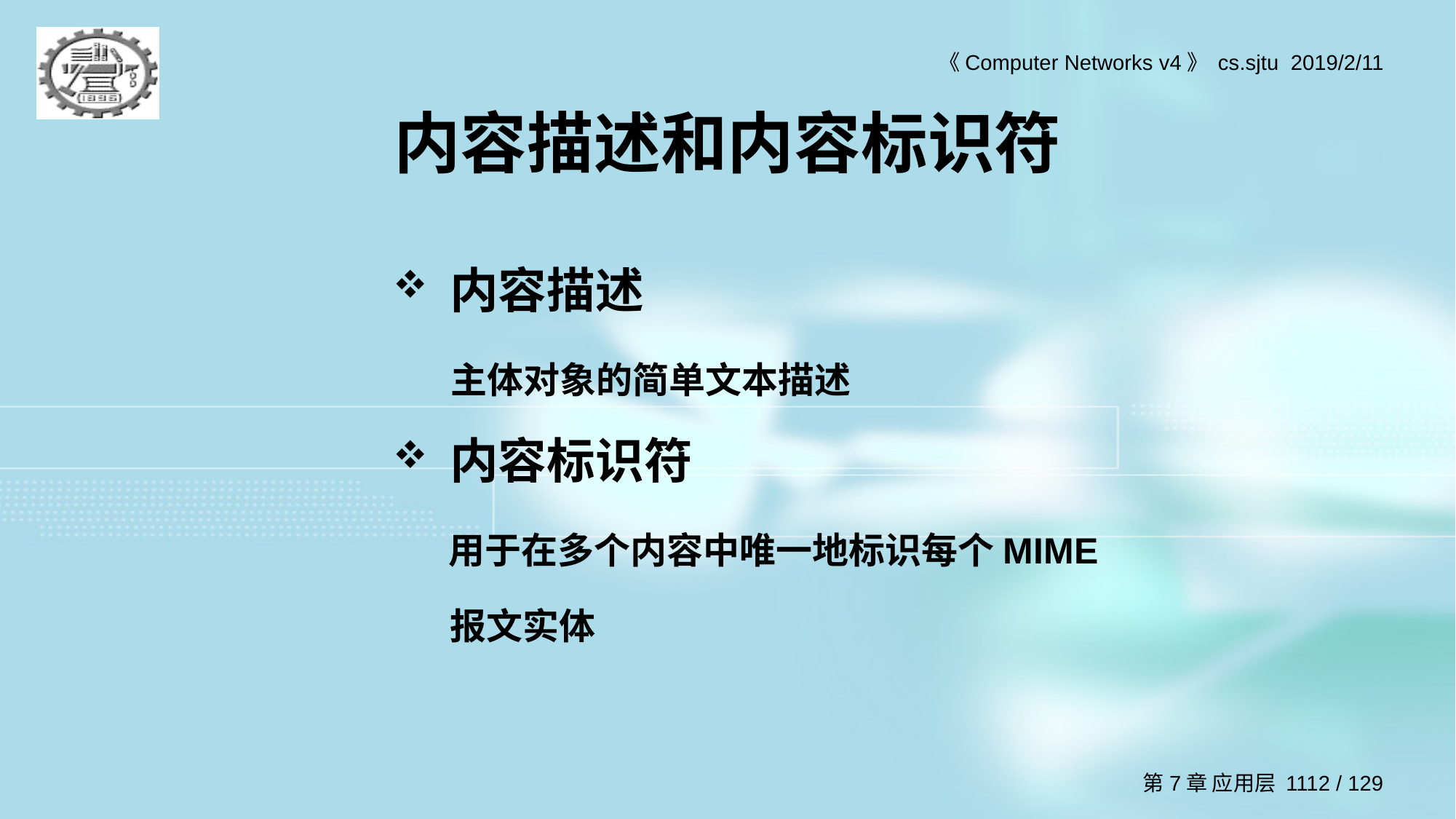

# 内容描述和内容标识符
内容描述
      主体对象的简单文本描述
内容标识符
    用于在多个内容中唯一地标识每个MIME报文实体